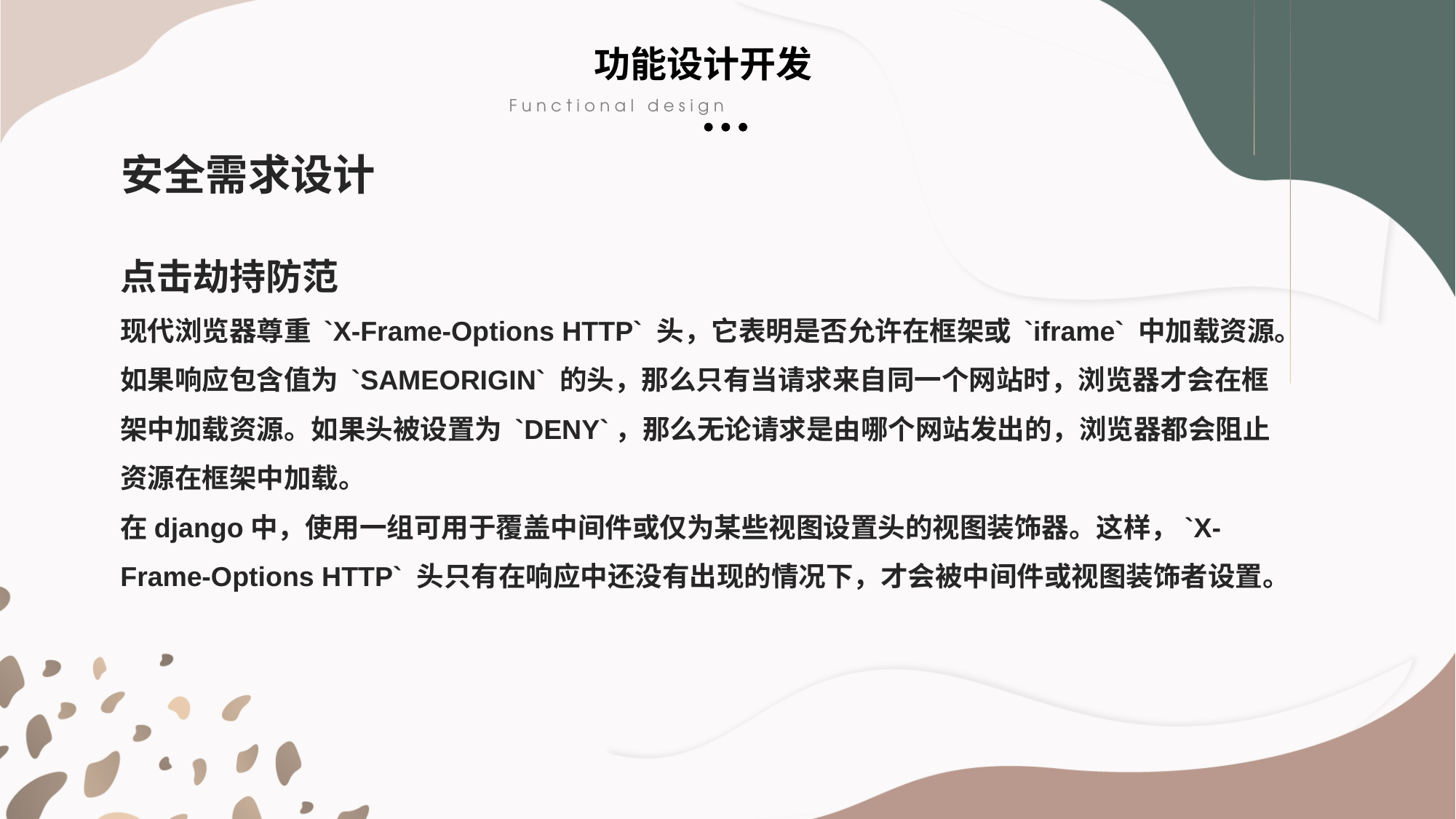

功能设计开发
Functional design

安全需求设计
点击劫持防范
现代浏览器尊重 `X-Frame-Options HTTP` 头，它表明是否允许在框架或 `iframe` 中加载资源。如果响应包含值为 `SAMEORIGIN` 的头，那么只有当请求来自同一个网站时，浏览器才会在框架中加载资源。如果头被设置为 `DENY`，那么无论请求是由哪个网站发出的，浏览器都会阻止资源在框架中加载。
在django中，使用一组可用于覆盖中间件或仅为某些视图设置头的视图装饰器。这样，`X-Frame-Options HTTP` 头只有在响应中还没有出现的情况下，才会被中间件或视图装饰者设置。